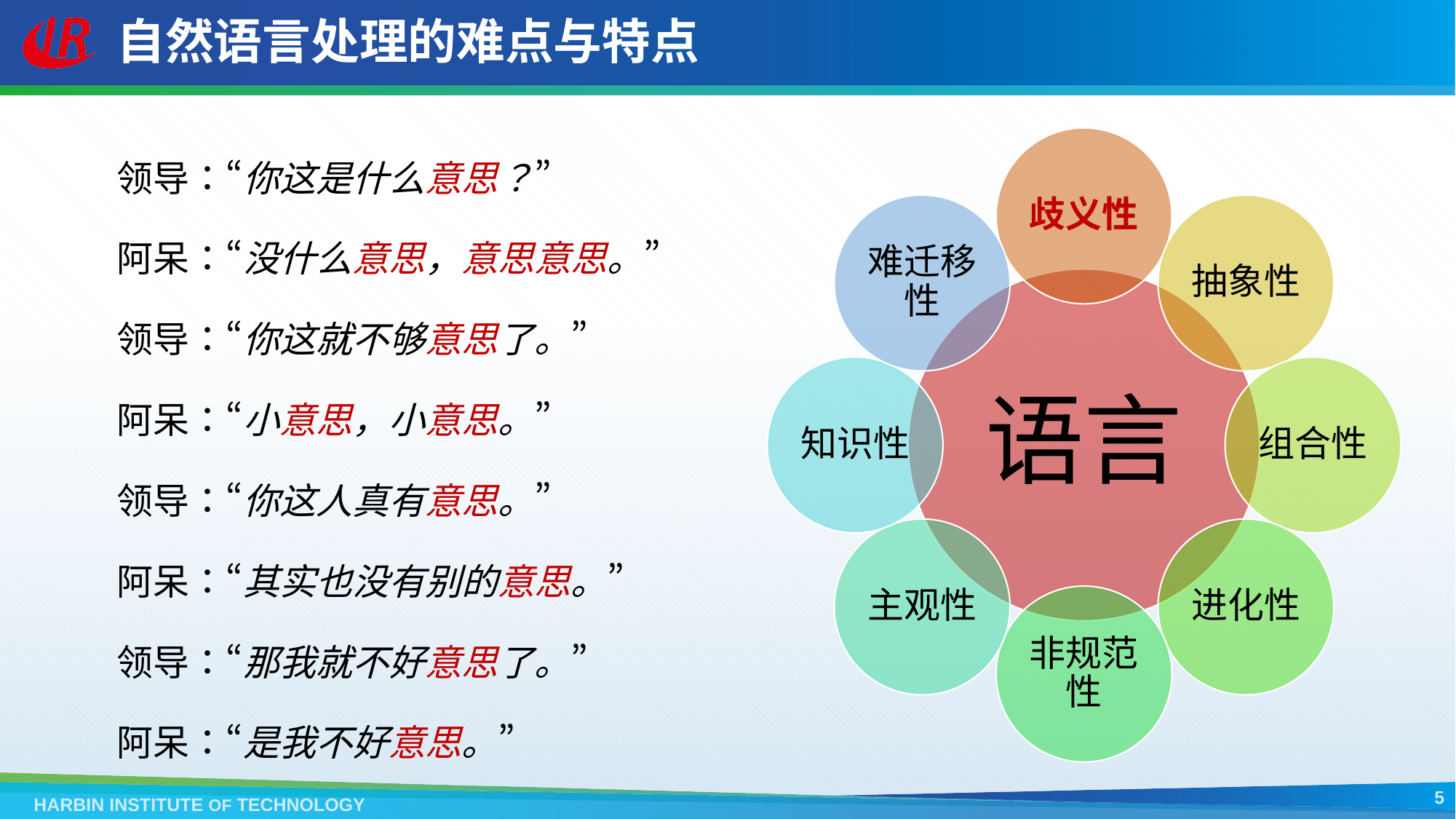

# 自然语言处理的难点与特点
领导：“你这是什么意思？”
阿呆：“没什么意思，意思意思。”
领导：“你这就不够意思了。”
阿呆：“小意思，小意思。”
领导：“你这人真有意思。”
阿呆：“其实也没有别的意思。”
领导：“那我就不好意思了。”
阿呆：“是我不好意思。”
语言
歧义性
抽象性
组合性
进化性
非规范性
主观性
知识性
难迁移性
5
HARBIN INSTITUTE OF TECHNOLOGY